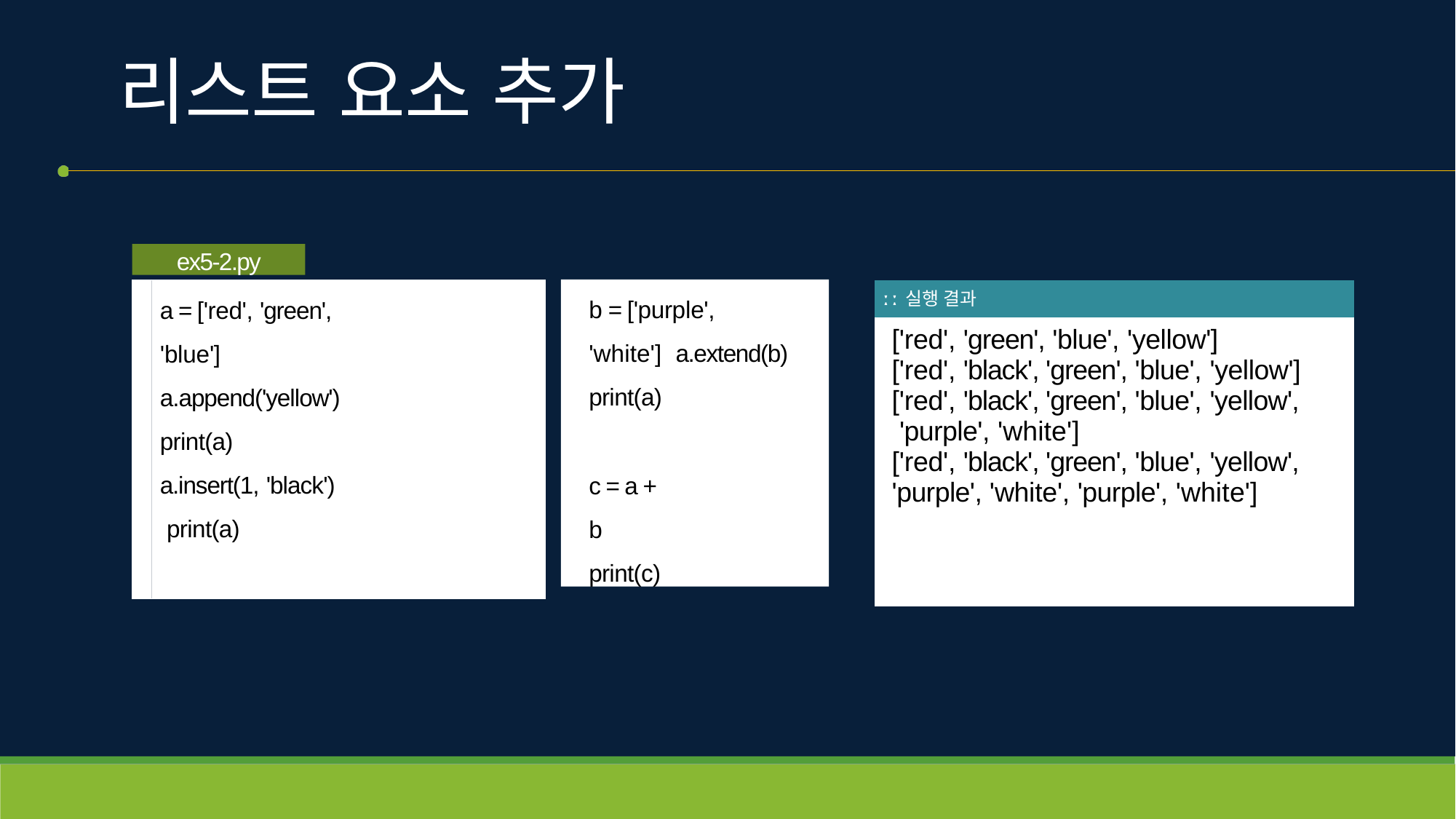

# 리스트 요소 추가

ex5-2.py
a = ['red', 'green', 'blue']  a.append('yellow')  print(a)
b = ['purple', 'white']  a.extend(b)
print(a)

c = a + b  print(c)

| ː ː 실행 결과 |
| --- |
| ['red', 'green', 'blue', 'yellow'] ['red', 'black', 'green', 'blue', 'yellow'] ['red', 'black', 'green', 'blue', 'yellow', 'purple', 'white'] ['red', 'black', 'green', 'blue', 'yellow', 'purple', 'white', 'purple', 'white'] |

a.insert(1, 'black')  print(a)